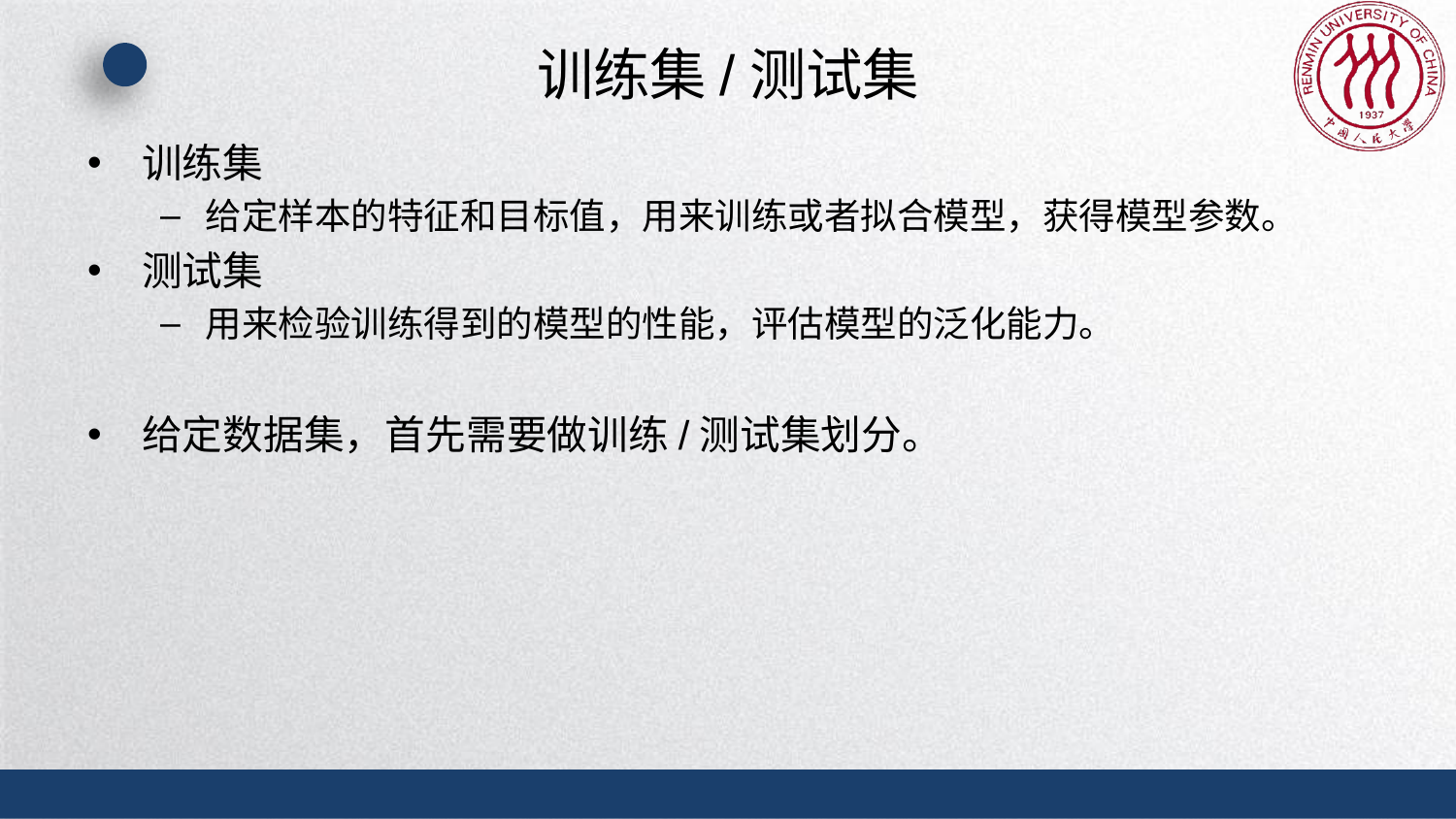

# 训练集/测试集
训练集
给定样本的特征和目标值，用来训练或者拟合模型，获得模型参数。
测试集
用来检验训练得到的模型的性能，评估模型的泛化能力。

给定数据集，首先需要做训练/测试集划分。